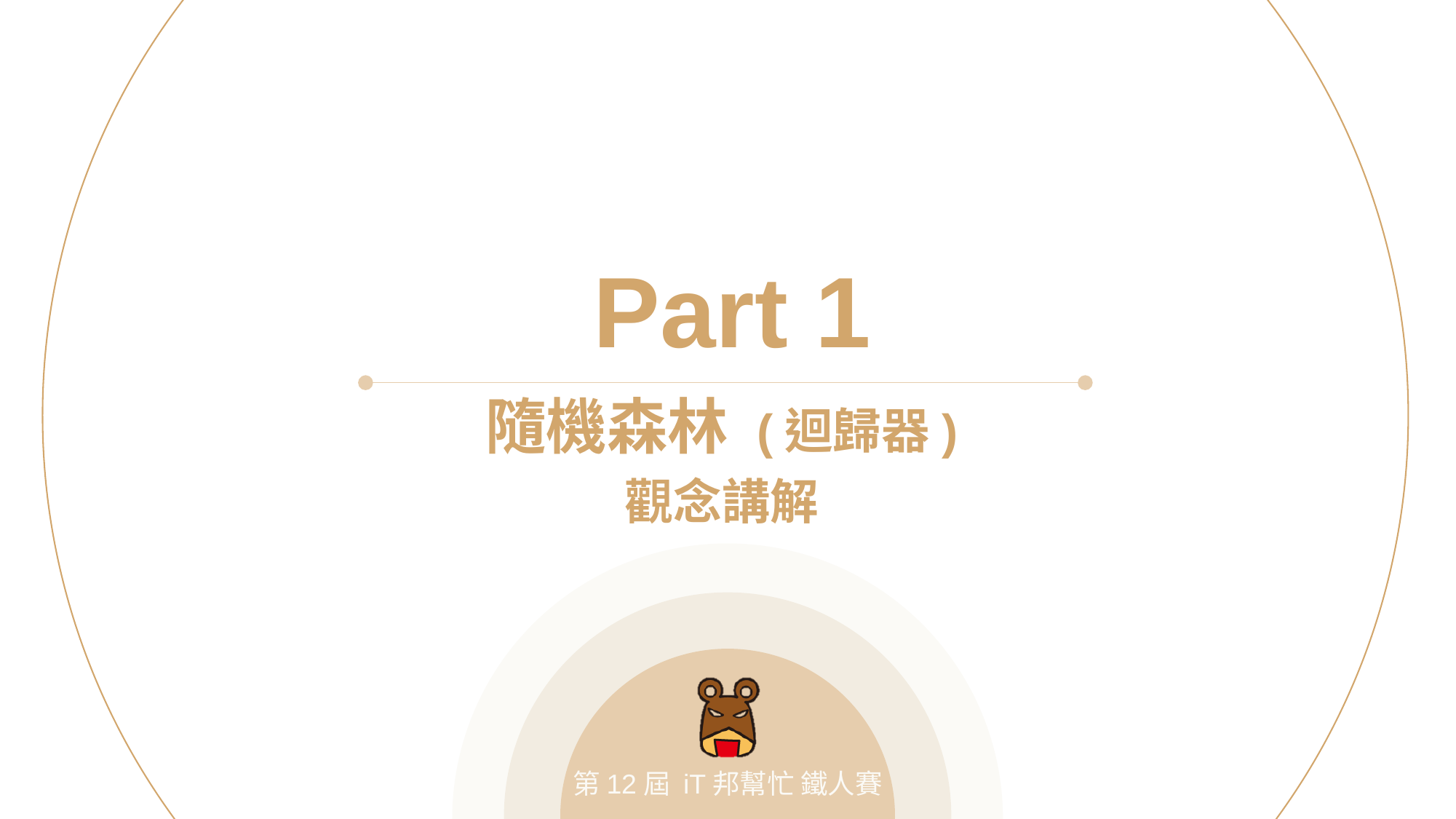

Part 1
隨機森林 (迴歸器)
觀念講解
第12屆 iT邦幫忙 鐵人賽